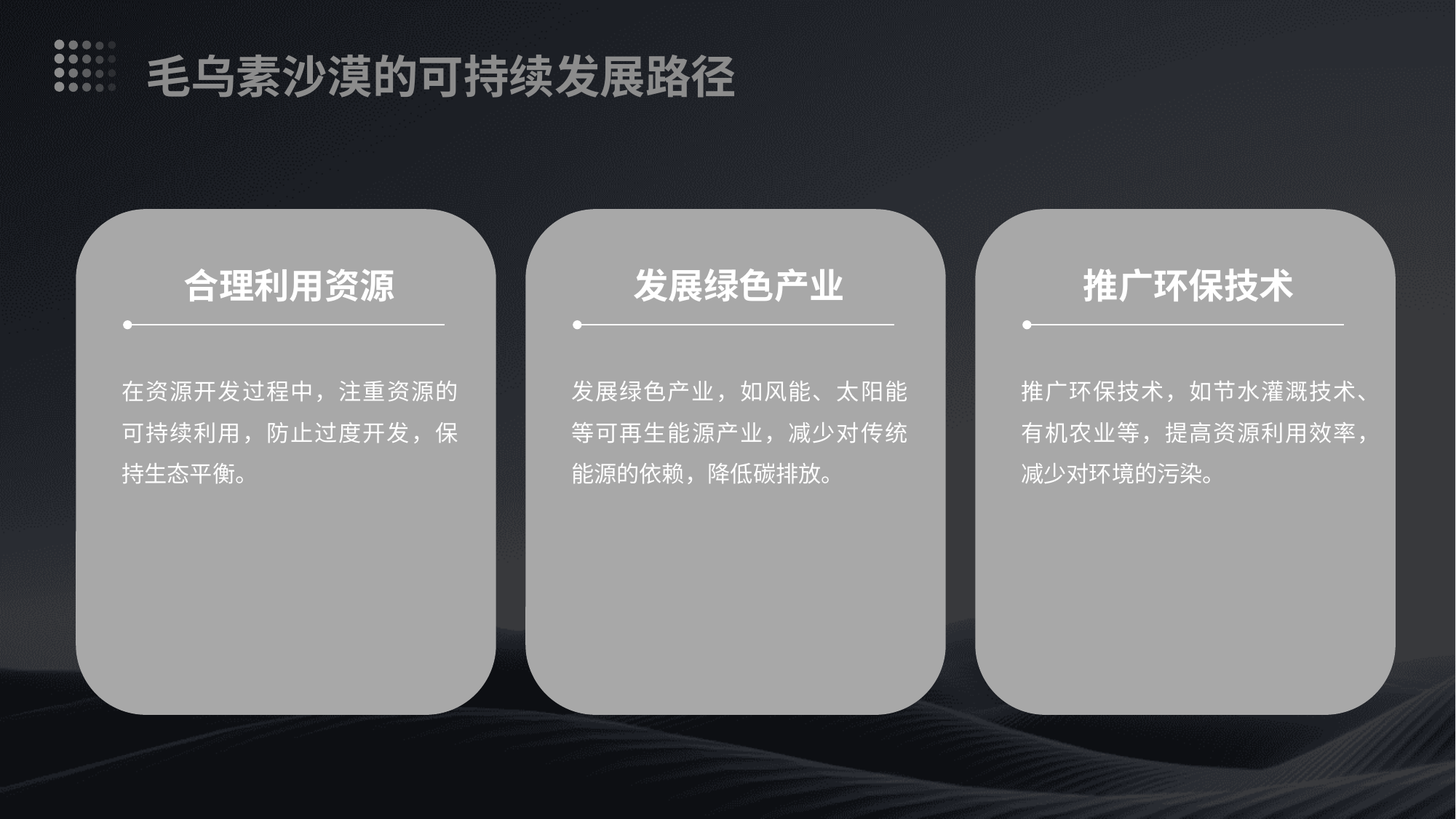

毛乌素沙漠的可持续发展路径

合理利用资源
发展绿色产业
推广环保技术
在资源开发过程中，注重资源的可持续利用，防止过度开发，保持生态平衡。
发展绿色产业，如风能、太阳能等可再生能源产业，减少对传统能源的依赖，降低碳排放。
推广环保技术，如节水灌溉技术、有机农业等，提高资源利用效率，减少对环境的污染。